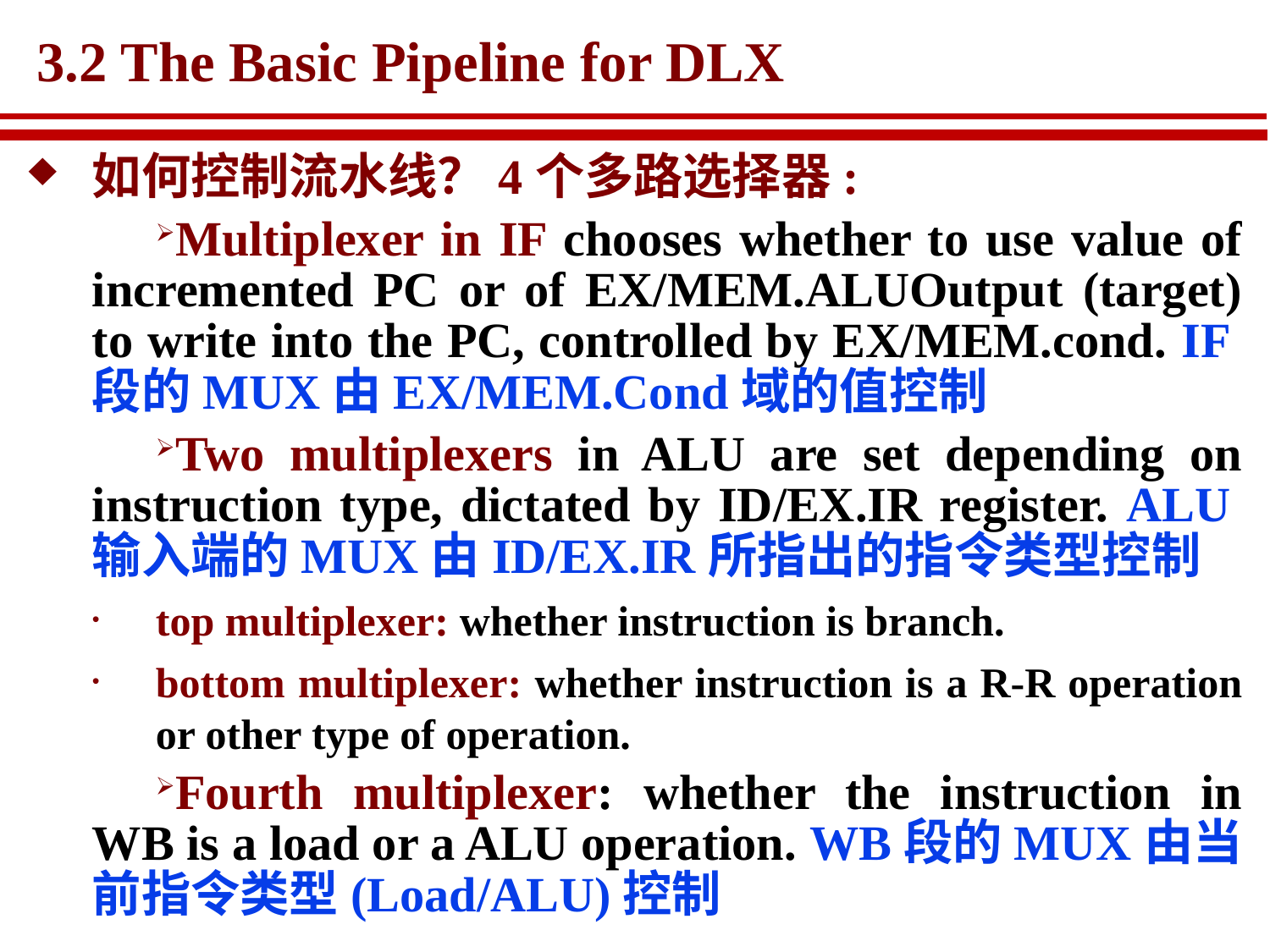

# 3.2 The Basic Pipeline for DLX
如何控制流水线？4个多路选择器:
Multiplexer in IF chooses whether to use value of incremented PC or of EX/MEM.ALUOutput (target) to write into the PC, controlled by EX/MEM.cond. IF段的MUX由EX/MEM.Cond域的值控制
Two multiplexers in ALU are set depending on instruction type, dictated by ID/EX.IR register. ALU输入端的MUX由ID/EX.IR所指出的指令类型控制
top multiplexer: whether instruction is branch.
bottom multiplexer: whether instruction is a R-R operation or other type of operation.
Fourth multiplexer: whether the instruction in WB is a load or a ALU operation. WB段的MUX由当前指令类型(Load/ALU)控制